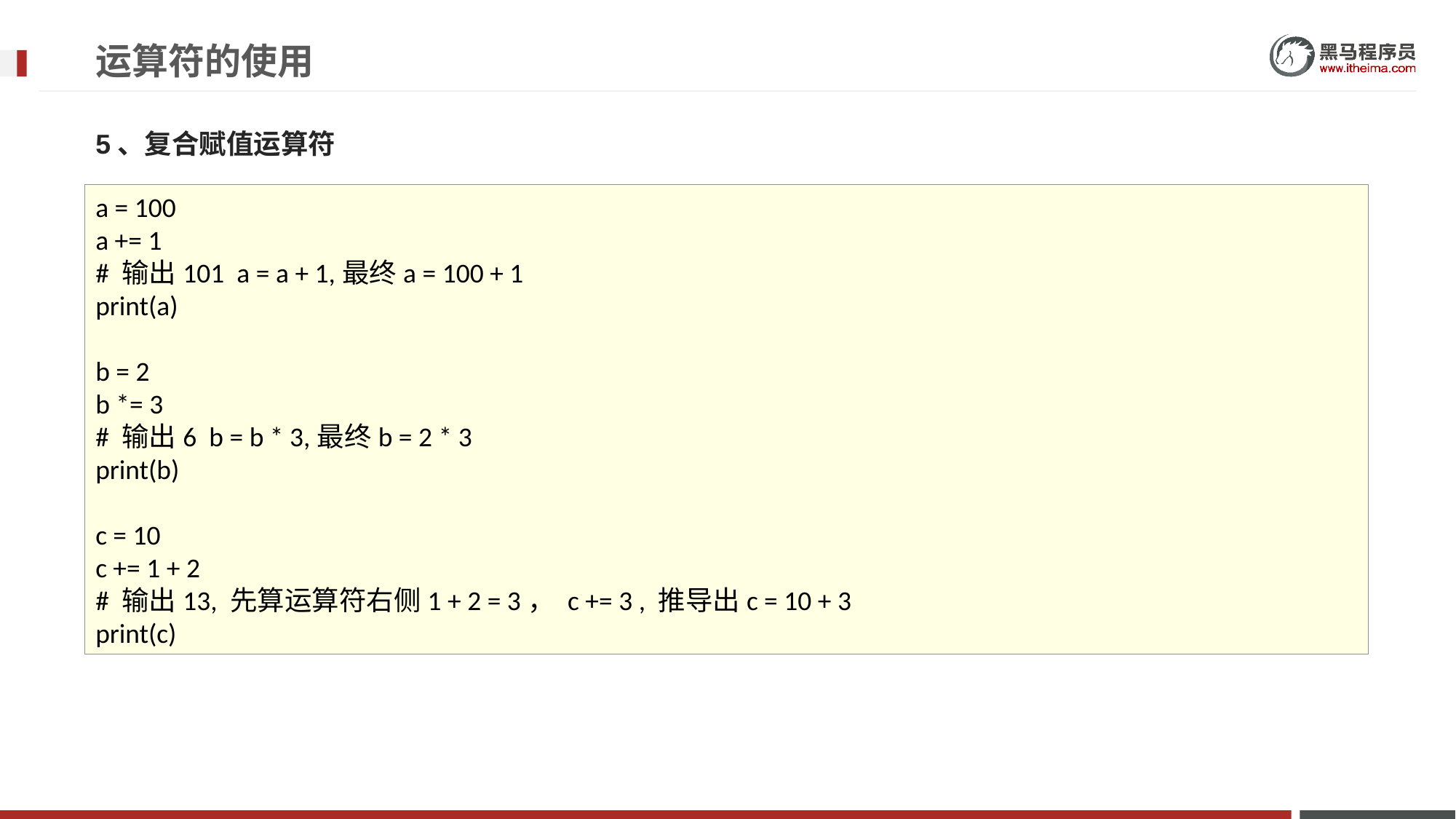

# 运算符的使用
5、复合赋值运算符
a = 100
a += 1
# 输出101  a = a + 1,最终a = 100 + 1
print(a)

b = 2
b *= 3
# 输出6  b = b * 3,最终b = 2 * 3
print(b)

c = 10
c += 1 + 2
# 输出13, 先算运算符右侧1 + 2 = 3， c += 3 , 推导出c = 10 + 3
print(c)